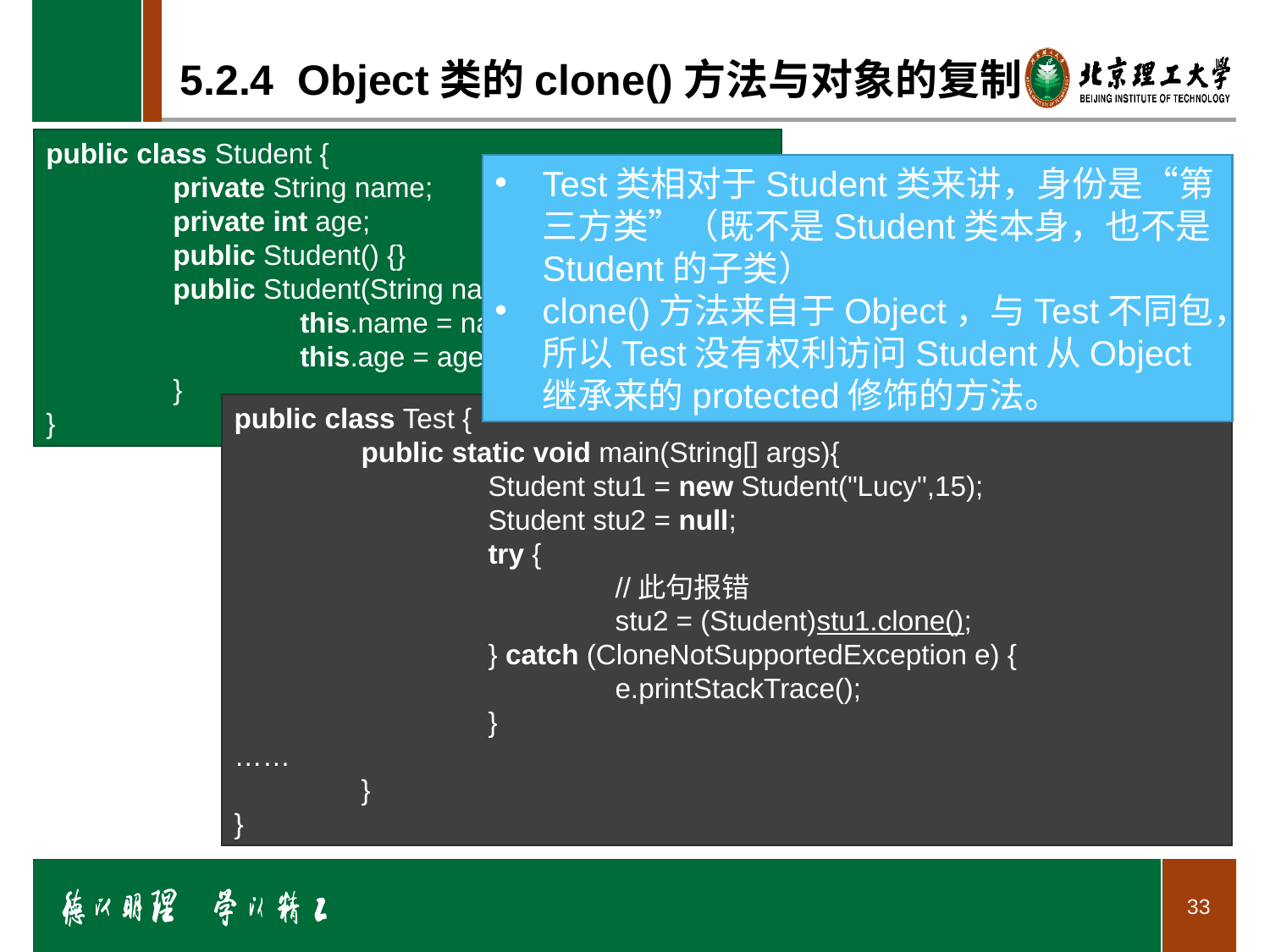

# 5.2.4  Object类的clone()方法与对象的复制
public class Student {
	private String name;
	private int age;
	public Student() {}
	public Student(String name, int age) {
		this.name = name;
		this.age = age;
	}
}
Test类相对于Student类来讲，身份是“第三方类”（既不是Student类本身，也不是Student的子类）
clone()方法来自于Object，与Test不同包，所以Test没有权利访问Student从Object继承来的protected修饰的方法。
public class Test {
	public static void main(String[] args){
		Student stu1 = new Student("Lucy",15);
		Student stu2 = null;
		try {
			//此句报错
			stu2 = (Student)stu1.clone();
		} catch (CloneNotSupportedException e) {
			e.printStackTrace();
		}
……
	}
}